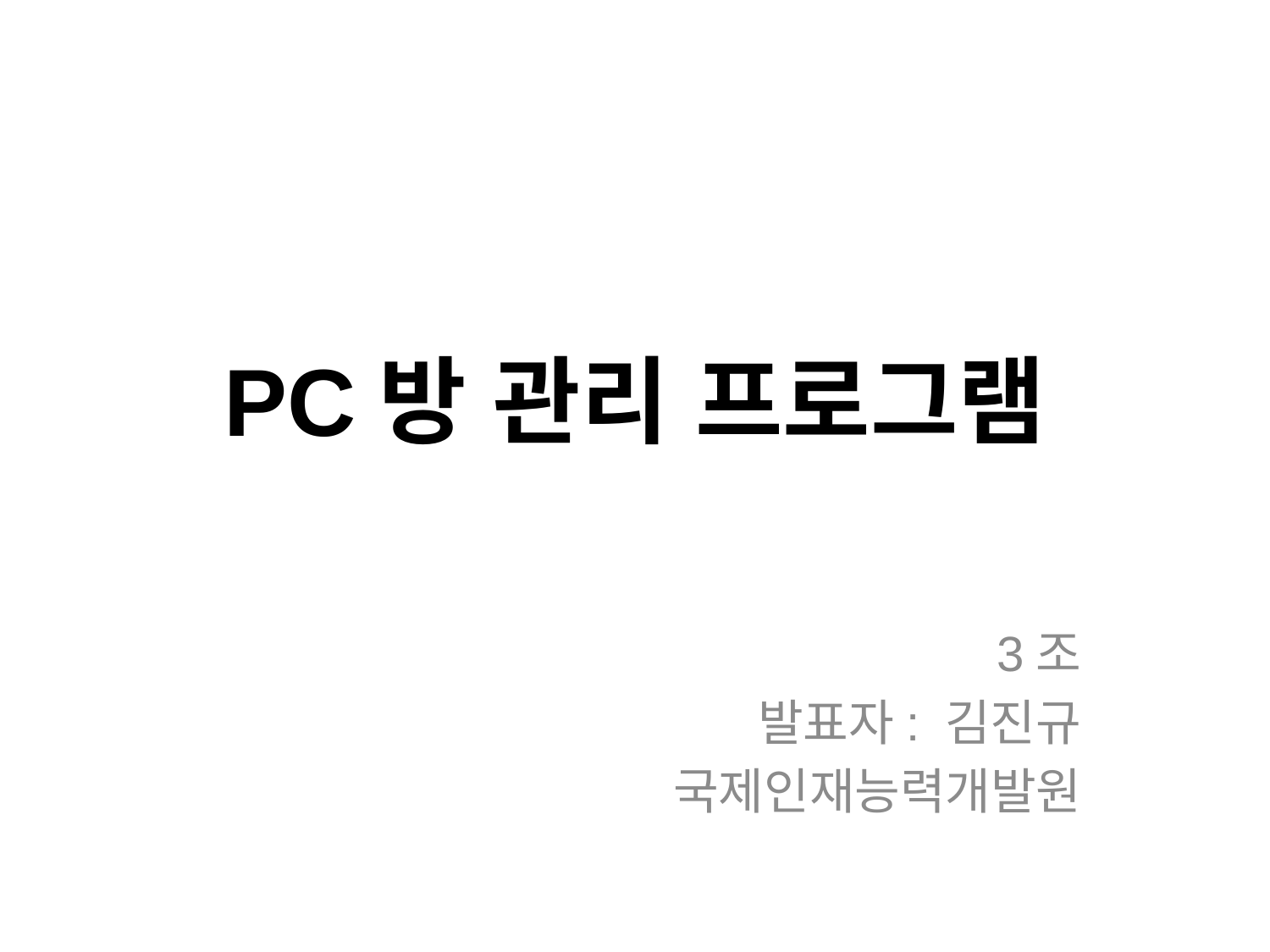

# PC방 관리 프로그램
3조
발표자: 김진규
국제인재능력개발원